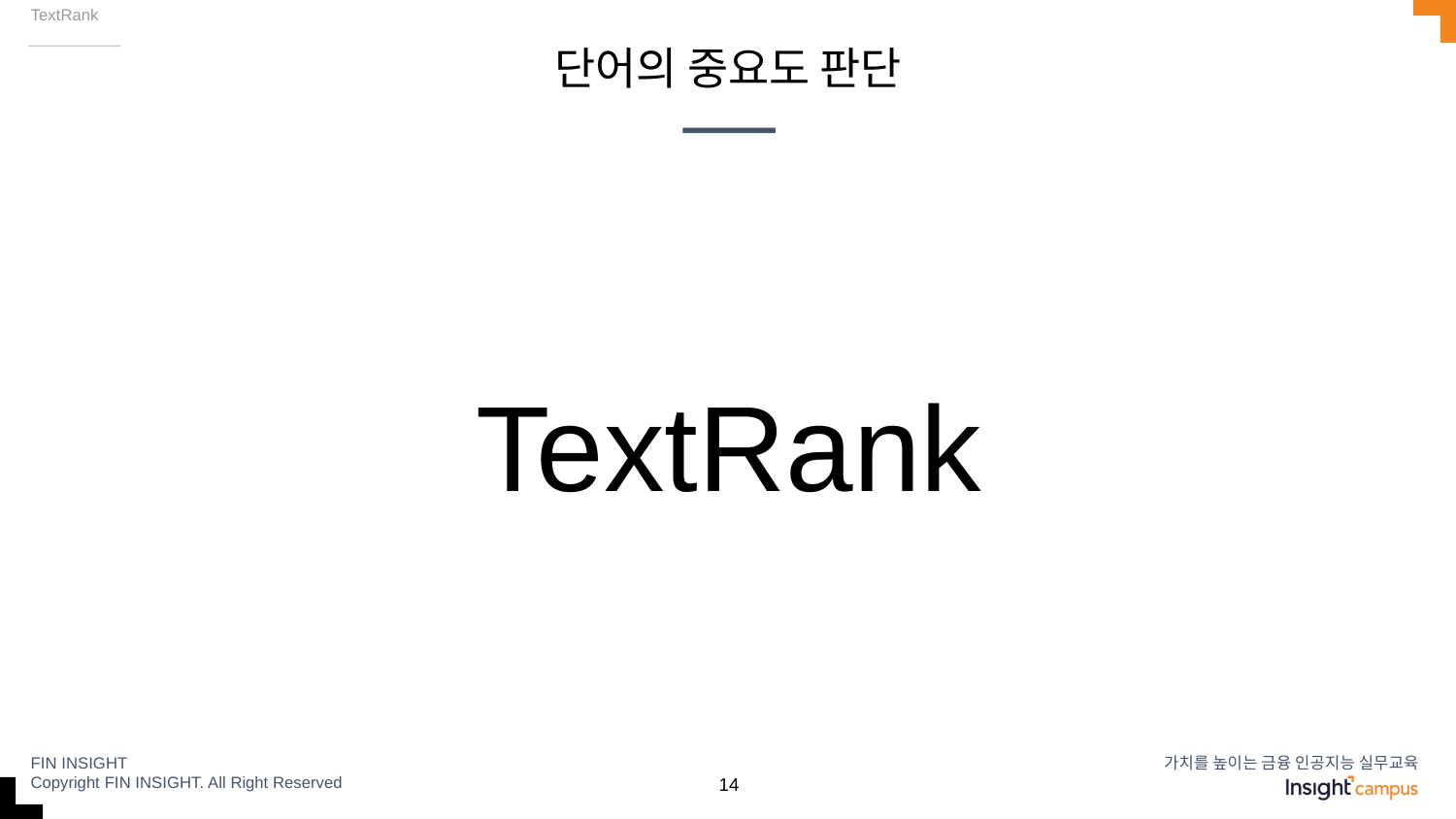

TextRank

# 단어의 중요도 판단
TextRank
14